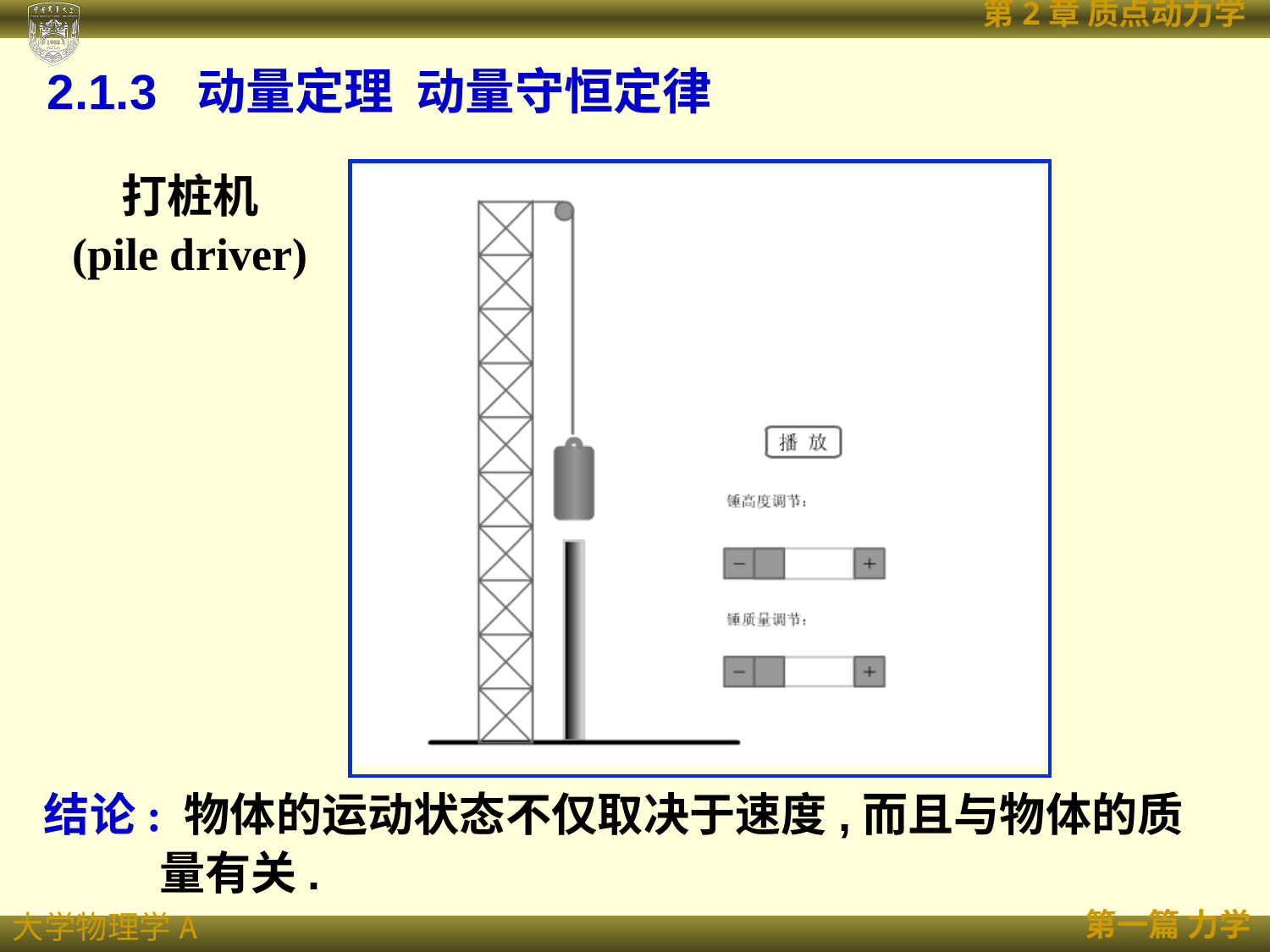

2.1.3  动量定理  动量守恒定律
打桩机
(pile driver)

 结论: 物体的运动状态不仅取决于速度,而且与物体的质量有关.